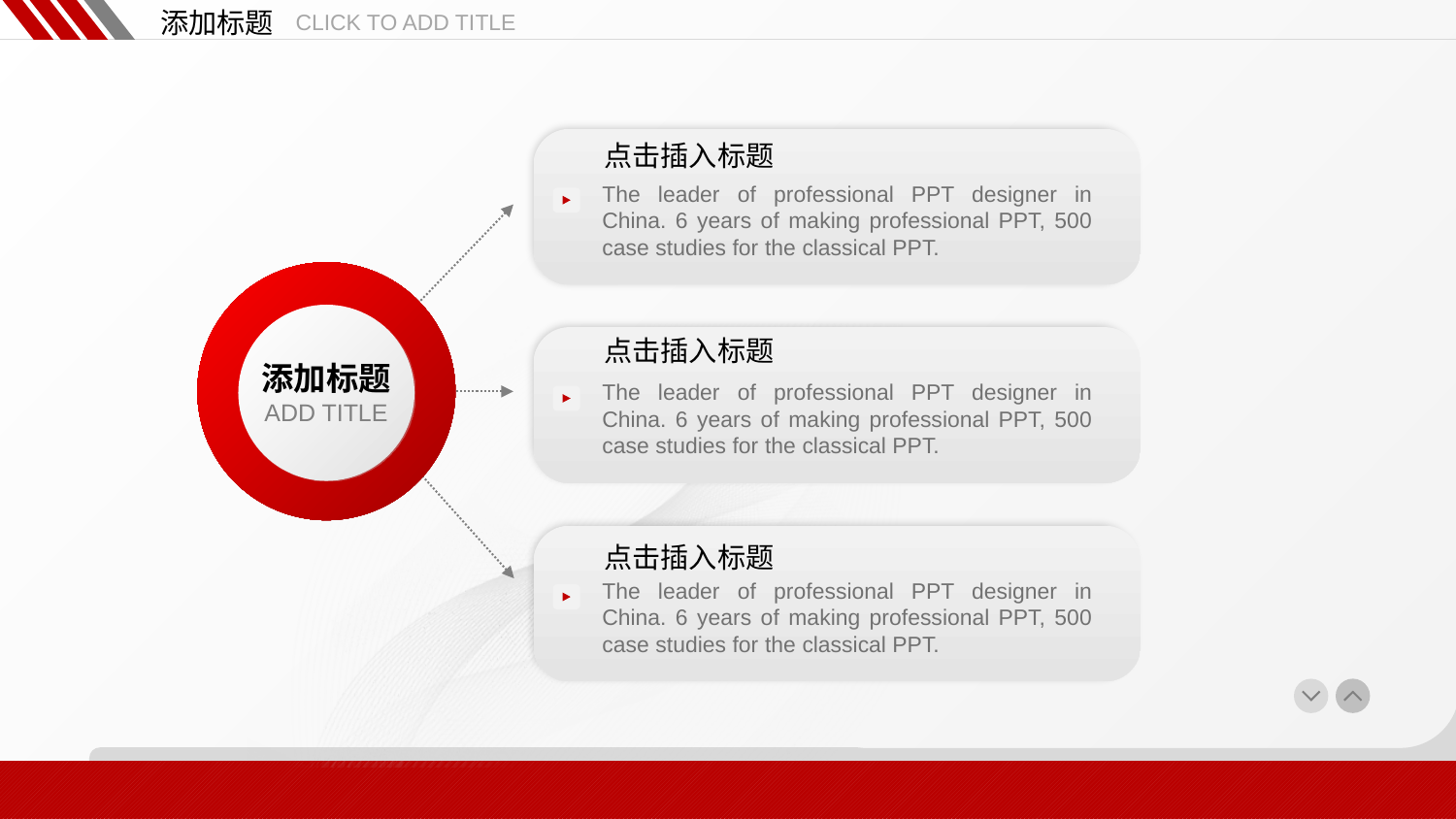

添加标题
CLICK TO ADD TITLE

点击插入标题
The leader of professional PPT designer in China. 6 years of making professional PPT, 500 case studies for the classical PPT.

添加标题
ADD TITLE
点击插入标题

The leader of professional PPT designer in China. 6 years of making professional PPT, 500 case studies for the classical PPT.

点击插入标题
The leader of professional PPT designer in China. 6 years of making professional PPT, 500 case studies for the classical PPT.